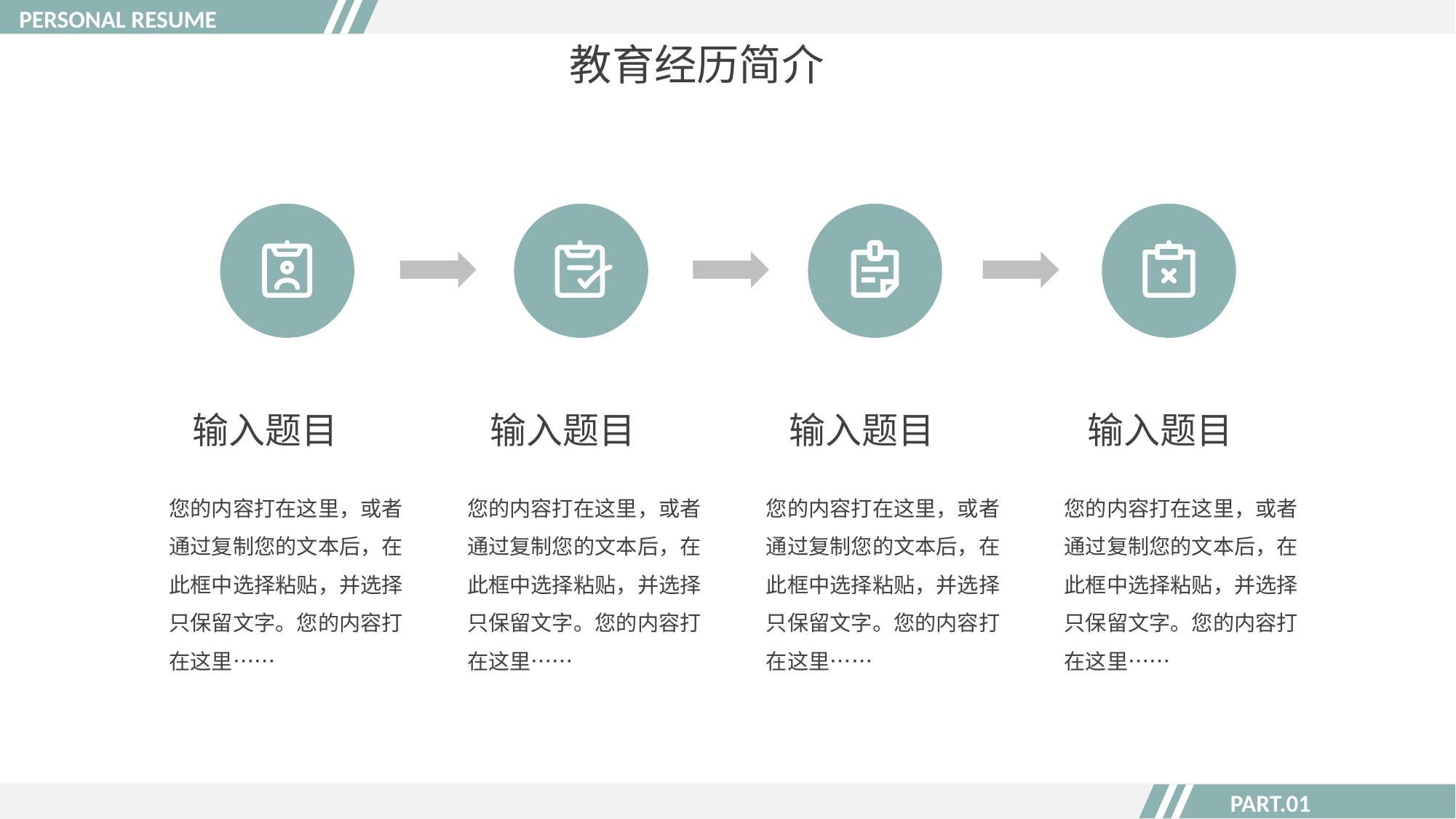

PERSONAL RESUME
教育经历简介

输入题目
输入题目
输入题目
输入题目
您的内容打在这里，或者通过复制您的文本后，在此框中选择粘贴，并选择只保留文字。您的内容打在这里……
您的内容打在这里，或者通过复制您的文本后，在此框中选择粘贴，并选择只保留文字。您的内容打在这里……
您的内容打在这里，或者通过复制您的文本后，在此框中选择粘贴，并选择只保留文字。您的内容打在这里……
您的内容打在这里，或者通过复制您的文本后，在此框中选择粘贴，并选择只保留文字。您的内容打在这里……
PART.01